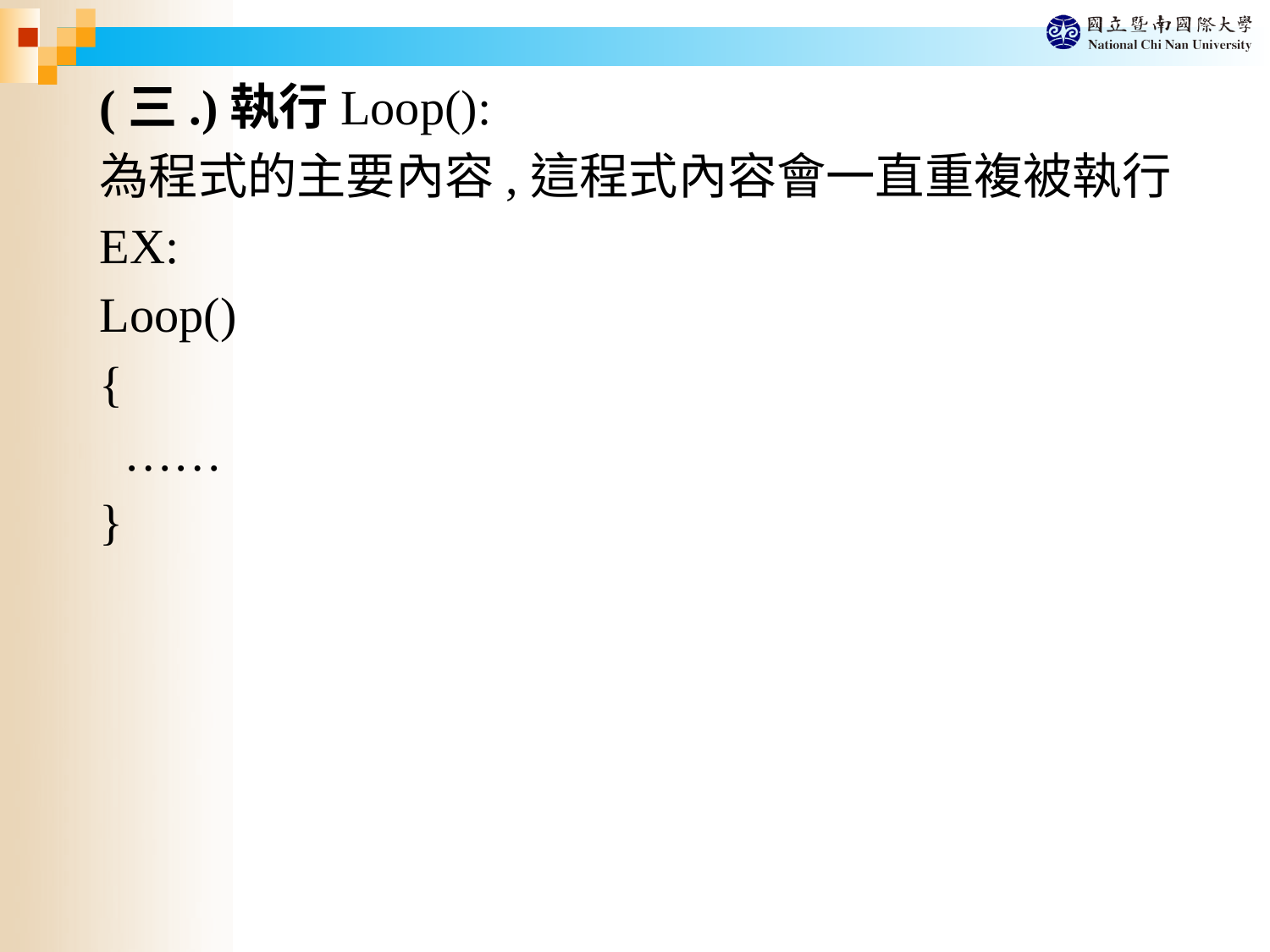

(三.)執行Loop():
為程式的主要內容,這程式內容會一直重複被執行
EX:
Loop()
{
	……
}